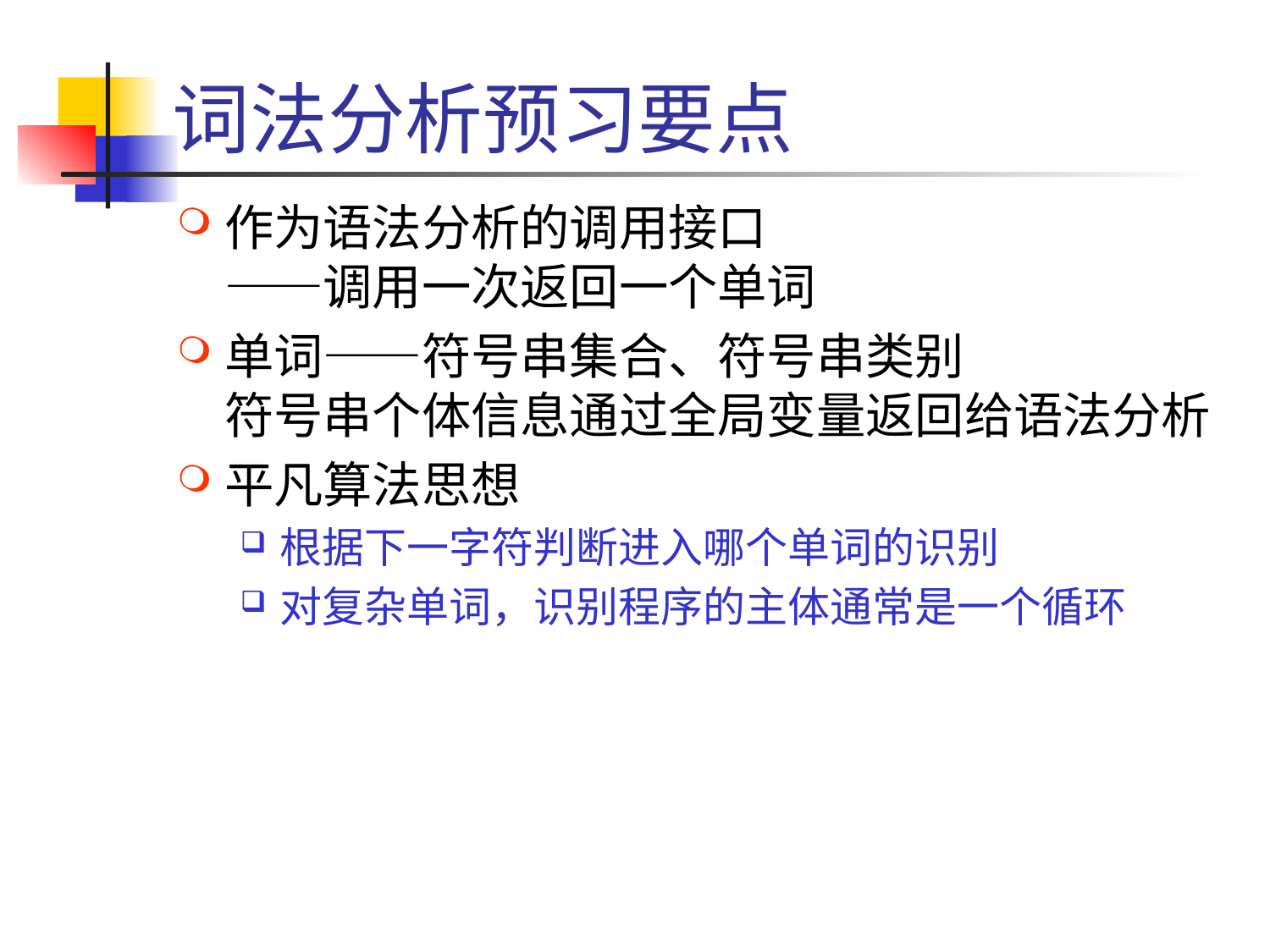

# 词法分析预习要点
作为语法分析的调用接口
——调用一次返回一个单词
单词——符号串集合、符号串类别
符号串个体信息通过全局变量返回给语法分析
平凡算法思想
根据下一字符判断进入哪个单词的识别
对复杂单词，识别程序的主体通常是一个循环